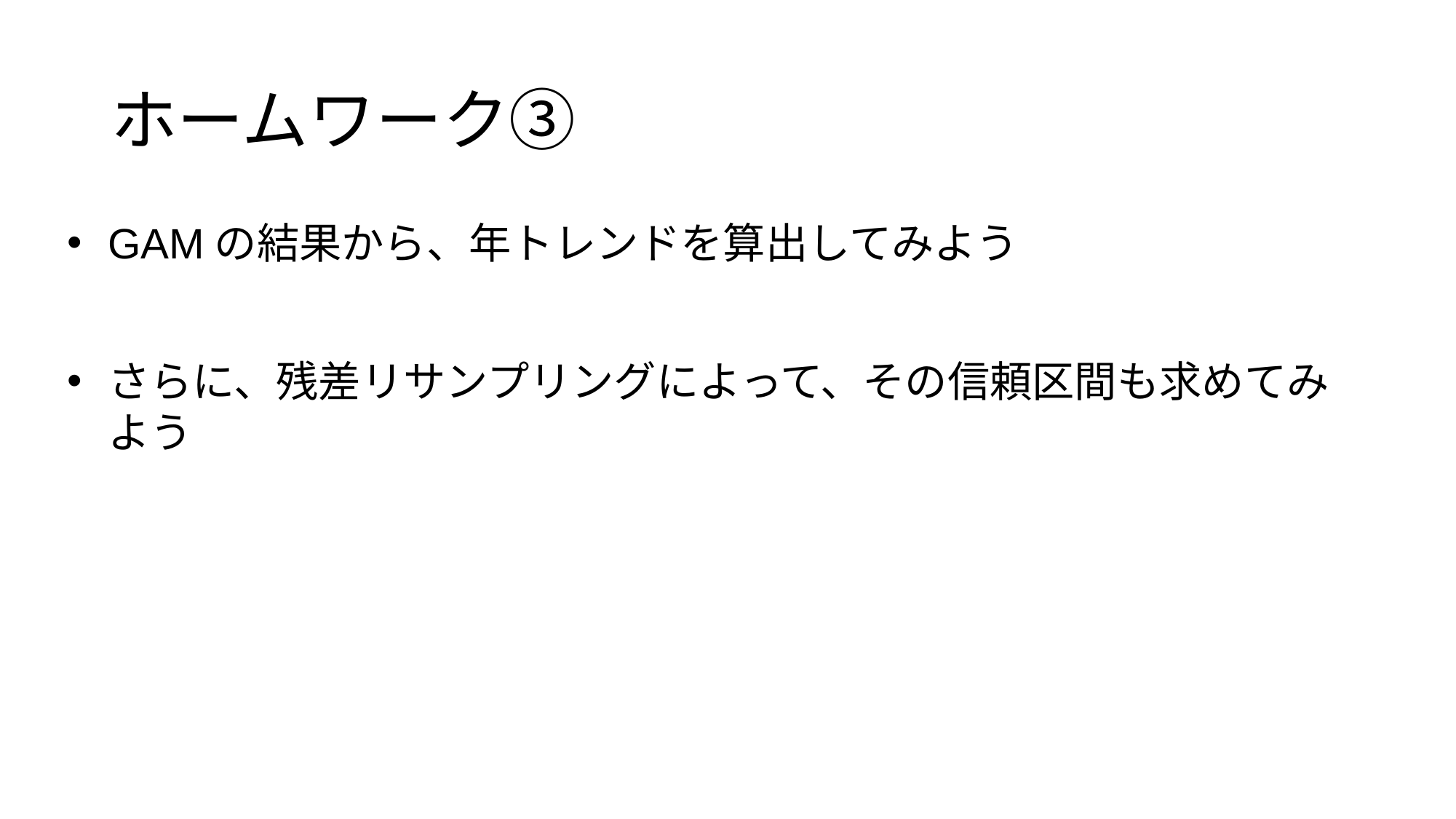

ホームワーク③
GAMの結果から、年トレンドを算出してみよう

さらに、残差リサンプリングによって、その信頼区間も求めてみよう